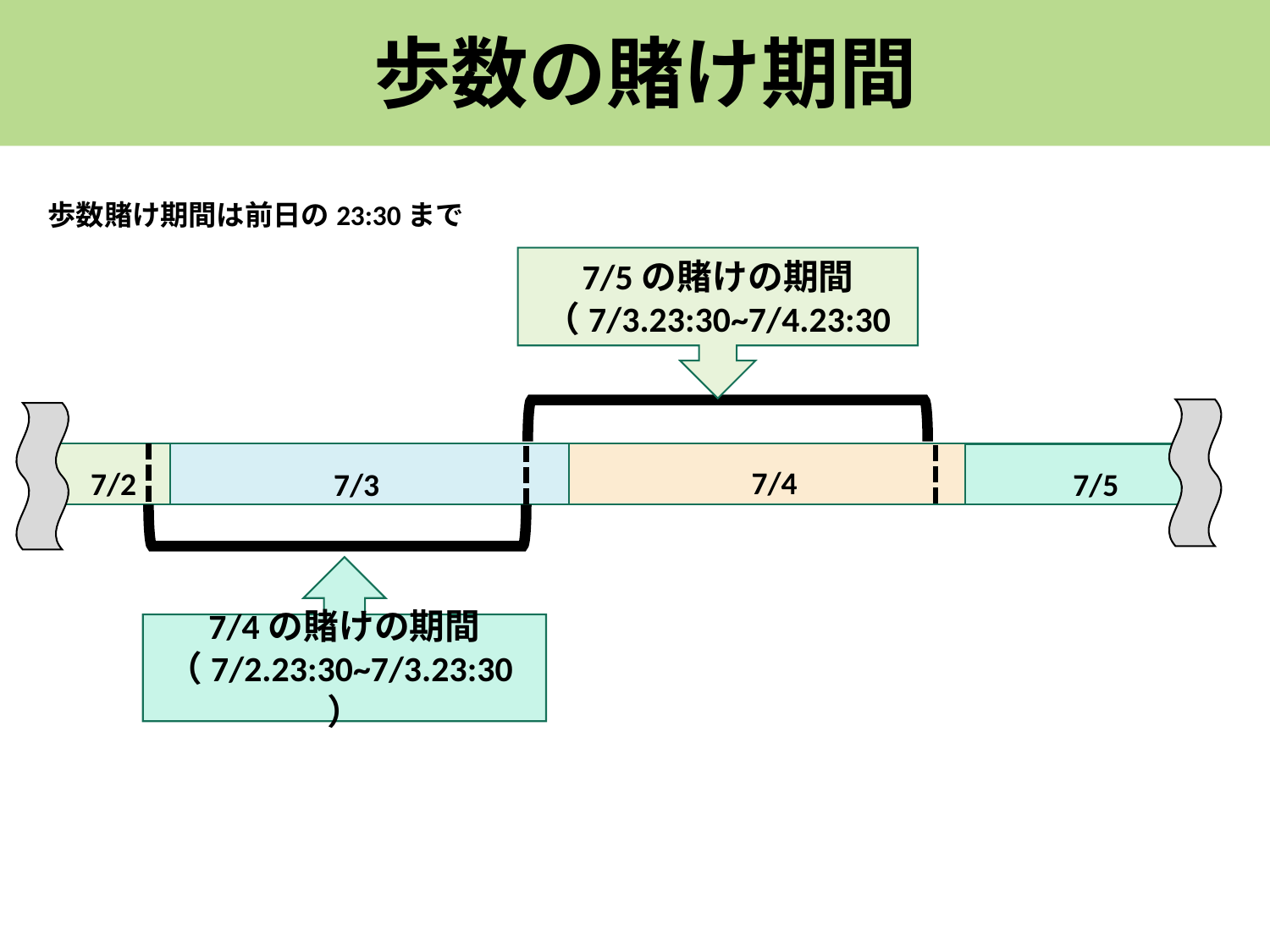

歩数の賭け期間
歩数賭け期間は前日の23:30まで

7/5の賭けの期間
（7/3.23:30~7/4.23:30

7/4
7/2
7/3
7/5
7/4の賭けの期間
（7/2.23:30~7/3.23:30）